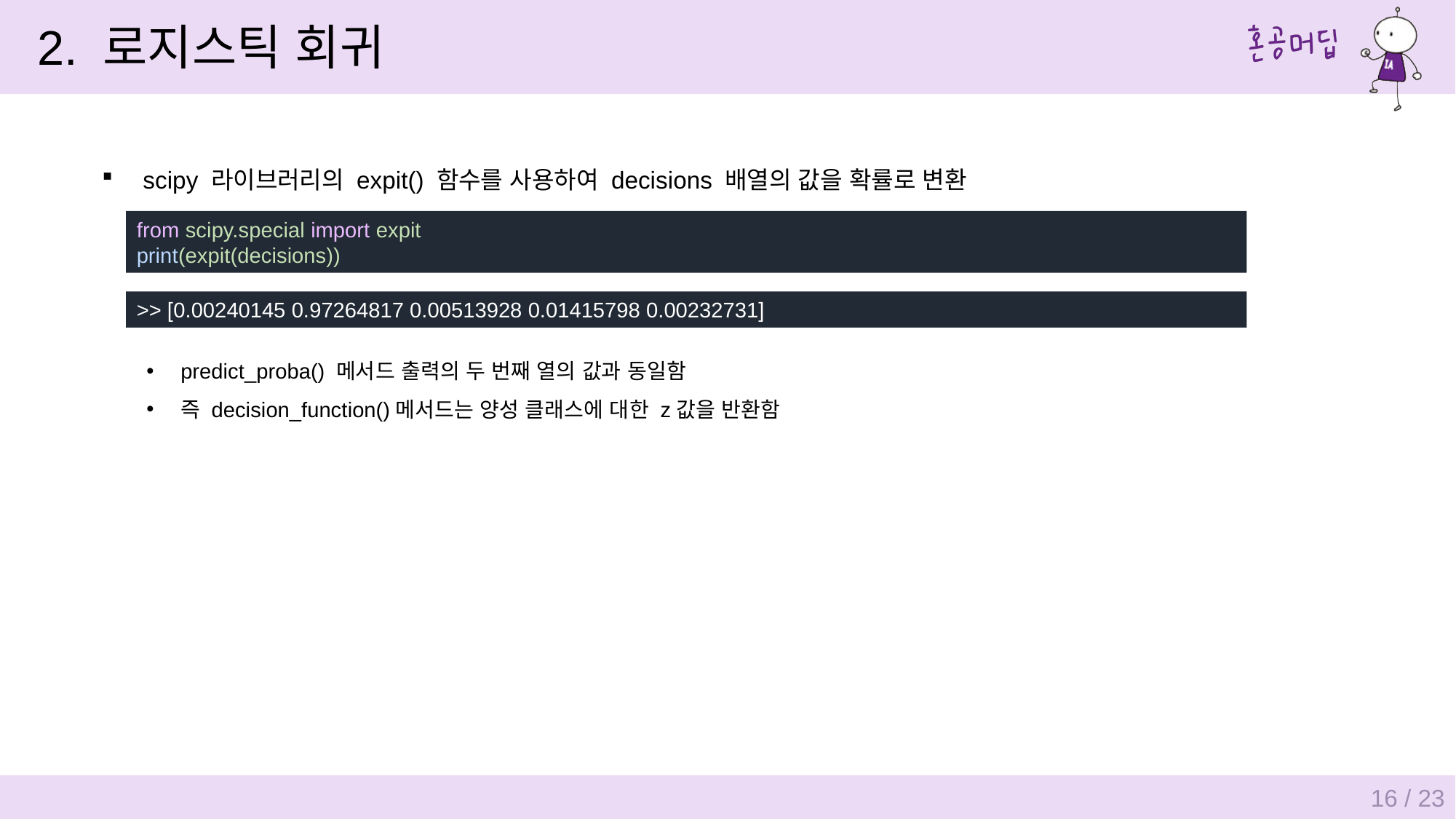

2. 로지스틱 회귀
scipy 라이브러리의 expit() 함수를 사용하여 decisions 배열의 값을 확률로 변환
from scipy.special import expit
print(expit(decisions))
>> [0.00240145 0.97264817 0.00513928 0.01415798 0.00232731]
predict_proba() 메서드 출력의 두 번째 열의 값과 동일함
즉 decision_function()메서드는 양성 클래스에 대한 z값을 반환함
16 / 23